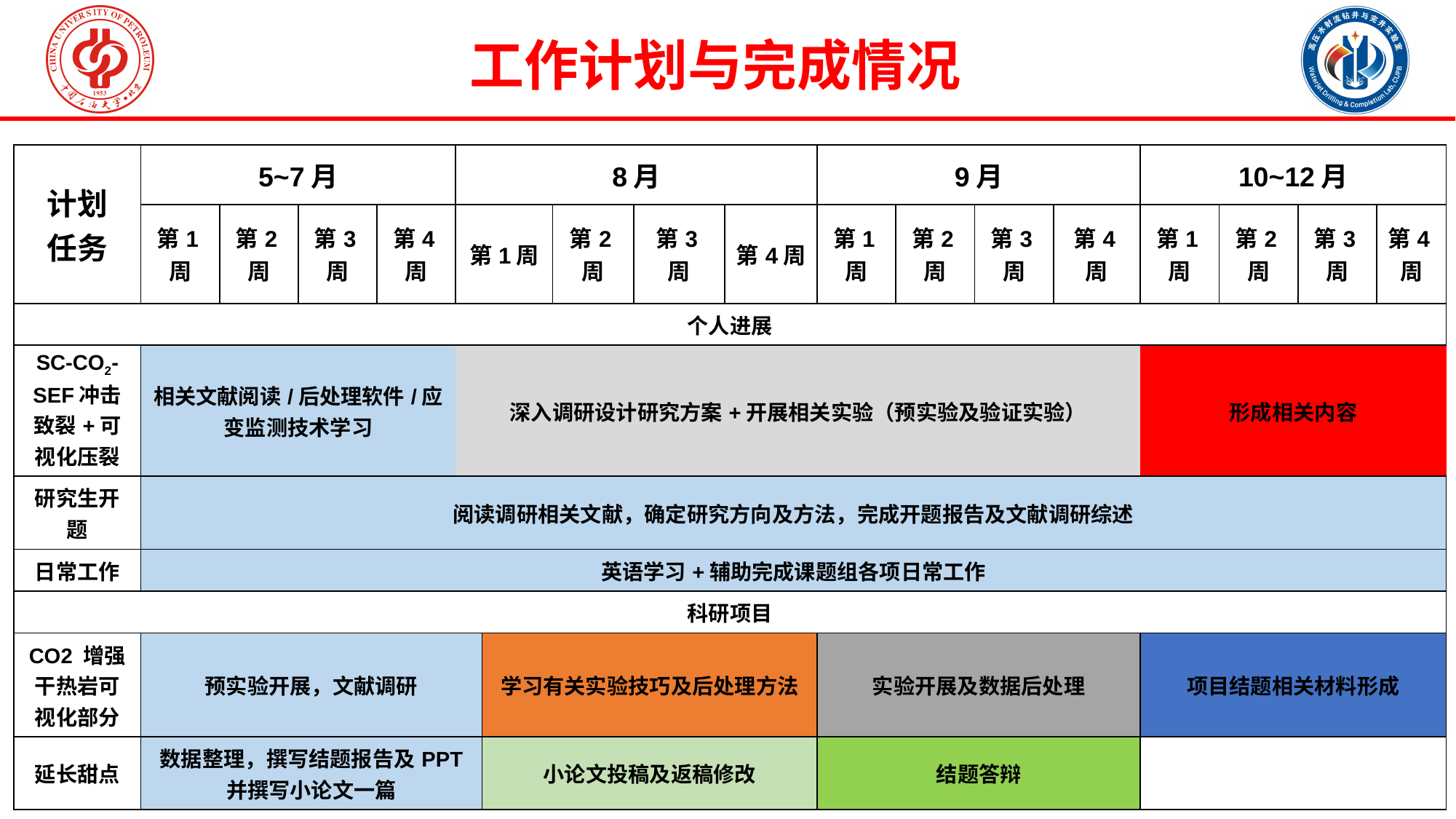

工作计划与完成情况
| 计划 任务 | 5~7月 | 3月 |  |  | 8月 |  |  |  |  | 9月 |  |  |  | 10~12月 |  |  |  |
| --- | --- | --- | --- | --- | --- | --- | --- | --- | --- | --- | --- | --- | --- | --- | --- | --- | --- |
|  | 第1周 | 第2周 | 第3周 | 第4周 | 第1周 |  | 第2周 | 第3周 | 第4周 | 第1周 | 第2周 | 第3周 | 第4周 | 第1周 | 第2周 | 第3周 | 第4周 |
| 个人进展 |  |  |  |  |  |  |  |  |  |  |  |  |  |  |  |  |  |
| SC-CO2-SEF冲击致裂+可视化压裂 | 相关文献阅读/后处理软件/应变监测技术学习 |  |  |  | 深入调研设计研究方案+开展相关实验（预实验及验证实验） |  |  |  |  |  |  | 对教材中matlab内容用py复现 根据流致振动调研结合油服管柱撰写一篇论文 |  | 形成相关内容 |  |  |  |
| 研究生开题 | 阅读调研相关文献，确定研究方向及方法，完成开题报告及文献调研综述 |  |  |  | 文本预处理与命名实体识别 |  |  |  |  |  |  | 图谱扩充 |  |  |  | 研究方向思路整理 |  |
| 日常工作 | 英语学习+辅助完成课题组各项日常工作 |  |  |  |  |  |  |  |  |  |  |  |  |  |  |  |  |
| 科研项目 |  |  |  |  |  |  |  |  |  |  |  |  |  |  |  |  |  |
| CO2 增强干热岩可视化部分 | 预实验开展，文献调研 |  |  |  |  | 学习有关实验技巧及后处理方法 |  |  |  | 实验开展及数据后处理 |  |  |  | 项目结题相关材料形成 |  |  |  |
| 延长甜点 | 数据整理，撰写结题报告及PPT 并撰写小论文一篇 |  |  | 开展数值模拟并进行数据后处理 完成学术论文撰写 |  | 小论文投稿及返稿修改 |  |  |  | 结题答辩 |  |  |  |  |  |  |  |